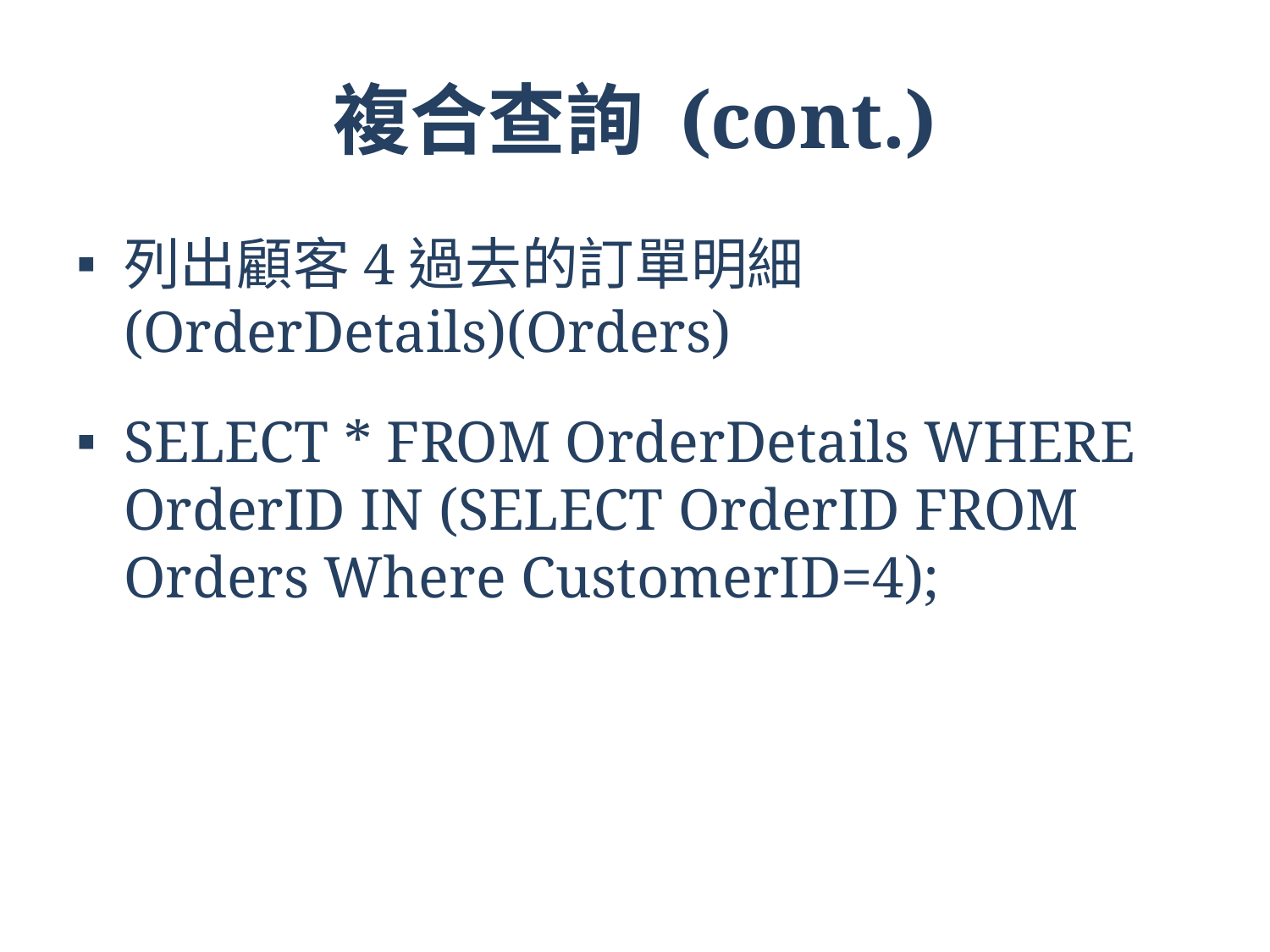

# 複合查詢 (cont.)
列出顧客4過去的訂單明細(OrderDetails)(Orders)
SELECT * FROM OrderDetails WHERE OrderID IN (SELECT OrderID FROM Orders Where CustomerID=4);